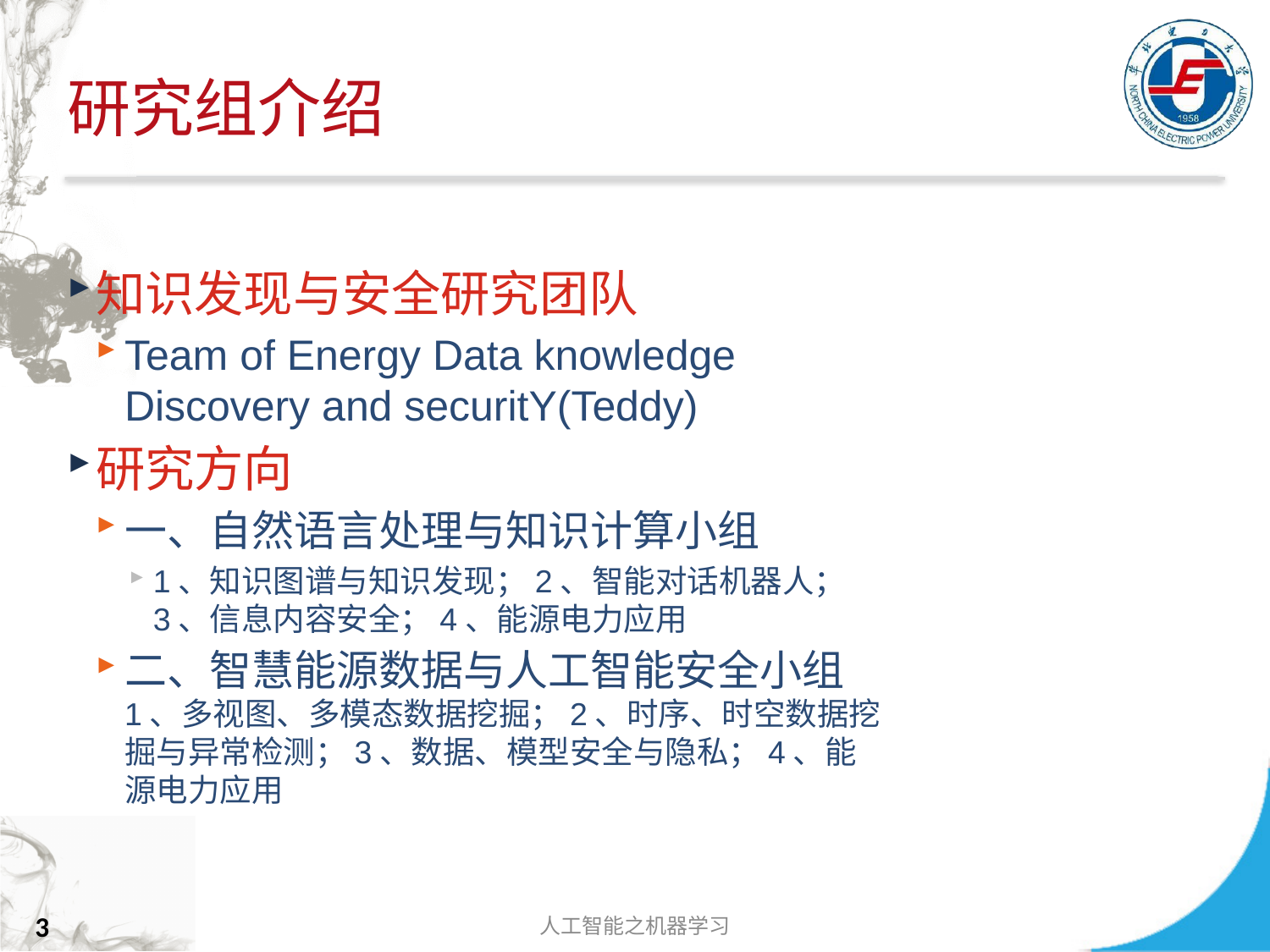

# 研究组介绍
知识发现与安全研究团队
Team of Energy Data knowledge Discovery and securitY(Teddy)
研究方向
一、自然语言处理与知识计算小组
1、知识图谱与知识发现；2、智能对话机器人；3、信息内容安全；4、能源电力应用
二、智慧能源数据与人工智能安全小组1、多视图、多模态数据挖掘；2、时序、时空数据挖掘与异常检测；3、数据、模型安全与隐私；4、能源电力应用

人工智能之机器学习
3